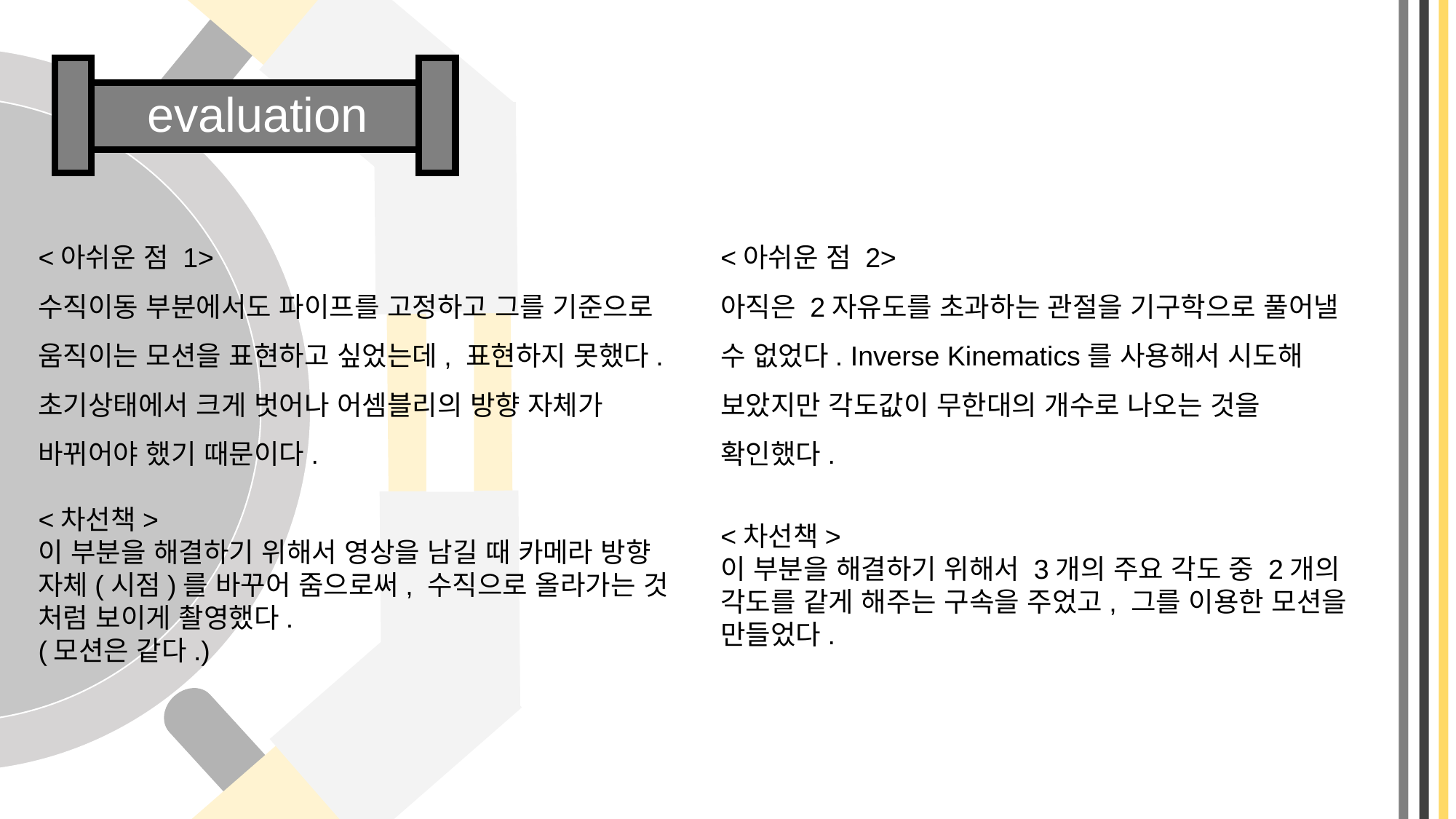

evaluation
<아쉬운 점 1>
수직이동 부분에서도 파이프를 고정하고 그를 기준으로 움직이는 모션을 표현하고 싶었는데, 표현하지 못했다. 초기상태에서 크게 벗어나 어셈블리의 방향 자체가 바뀌어야 했기 때문이다.

<차선책>
이 부분을 해결하기 위해서 영상을 남길 때 카메라 방향 자체(시점)를 바꾸어 줌으로써, 수직으로 올라가는 것 처럼 보이게 촬영했다.
(모션은 같다.)
<아쉬운 점 2>
아직은 2자유도를 초과하는 관절을 기구학으로 풀어낼 수 없었다. Inverse Kinematics를 사용해서 시도해 보았지만 각도값이 무한대의 개수로 나오는 것을 확인했다.

<차선책>
이 부분을 해결하기 위해서 3개의 주요 각도 중 2개의 각도를 같게 해주는 구속을 주었고, 그를 이용한 모션을 만들었다.